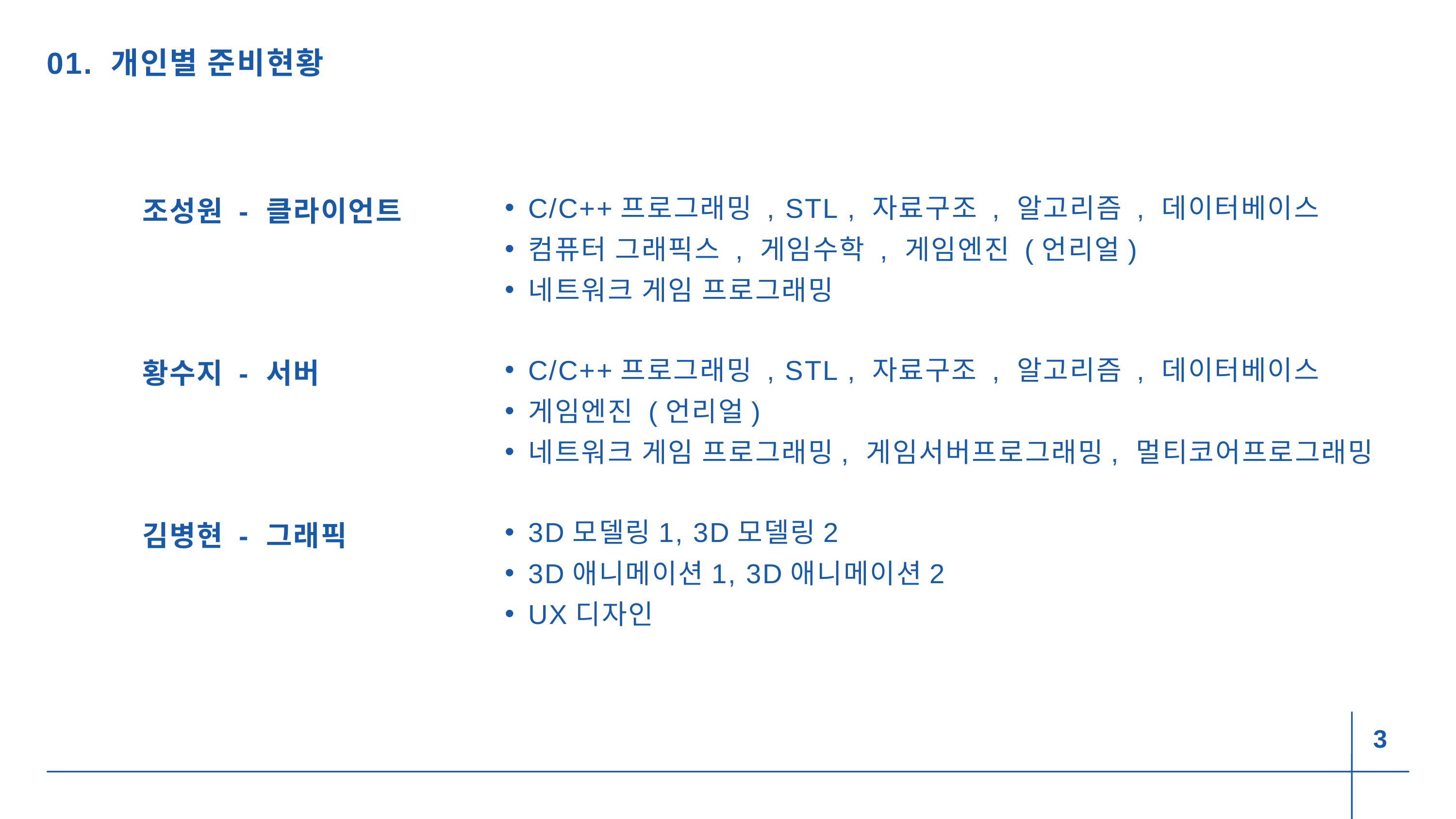

01. 개인별 준비현황
C/C++프로그래밍 , STL , 자료구조 , 알고리즘 , 데이터베이스
컴퓨터 그래픽스 , 게임수학 , 게임엔진 (언리얼)
네트워크 게임 프로그래밍
조성원 - 클라이언트
C/C++프로그래밍 , STL , 자료구조 , 알고리즘 , 데이터베이스
게임엔진 (언리얼)
네트워크 게임 프로그래밍, 게임서버프로그래밍, 멀티코어프로그래밍
황수지 - 서버
3D모델링1, 3D모델링2
3D애니메이션1, 3D애니메이션2
UX디자인
김병현 - 그래픽

3